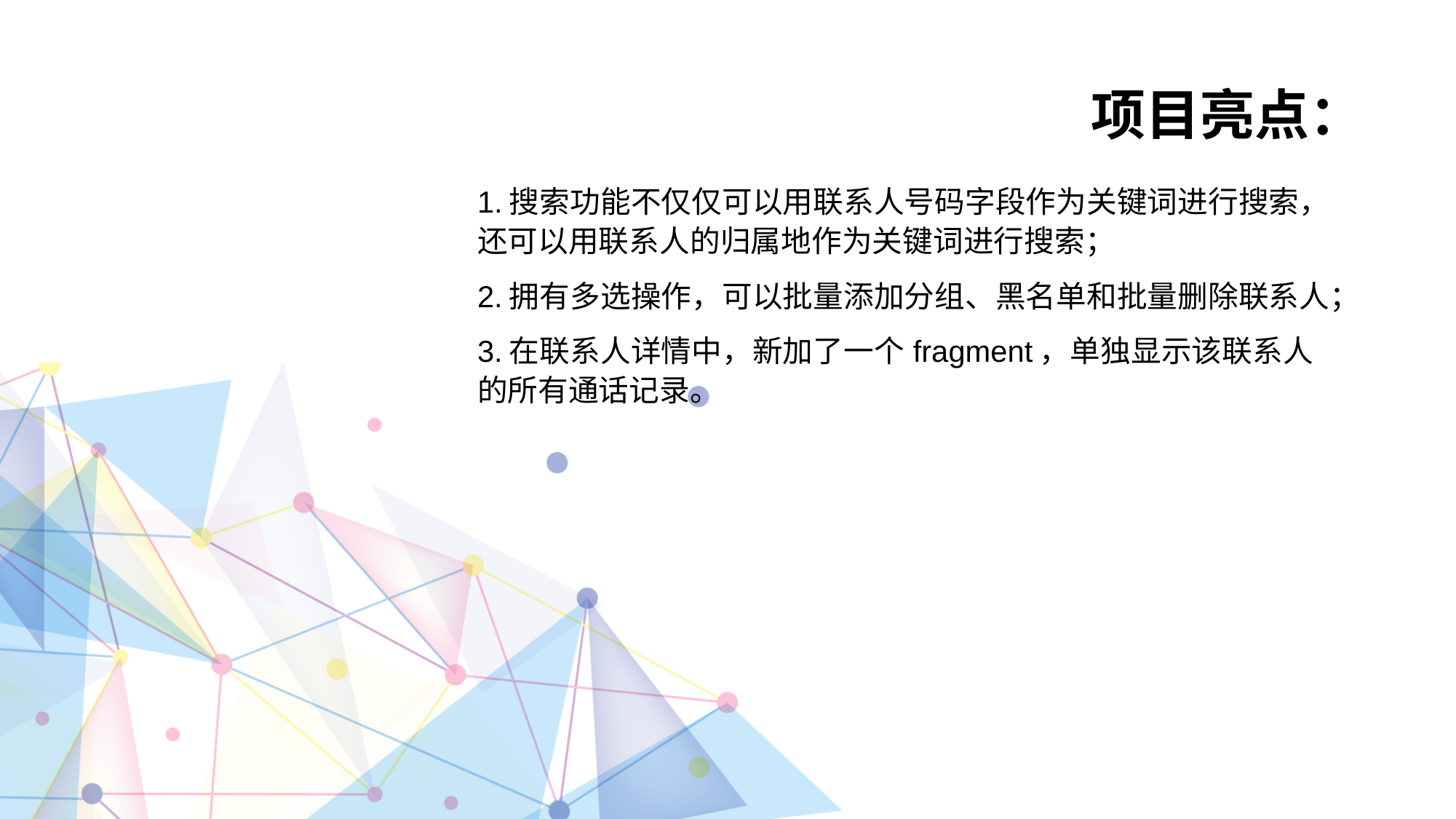

# 项目亮点：
1.搜索功能不仅仅可以用联系人号码字段作为关键词进行搜索，还可以用联系人的归属地作为关键词进行搜索；
2.拥有多选操作，可以批量添加分组、黑名单和批量删除联系人；
3.在联系人详情中，新加了一个fragment，单独显示该联系人的所有通话记录。